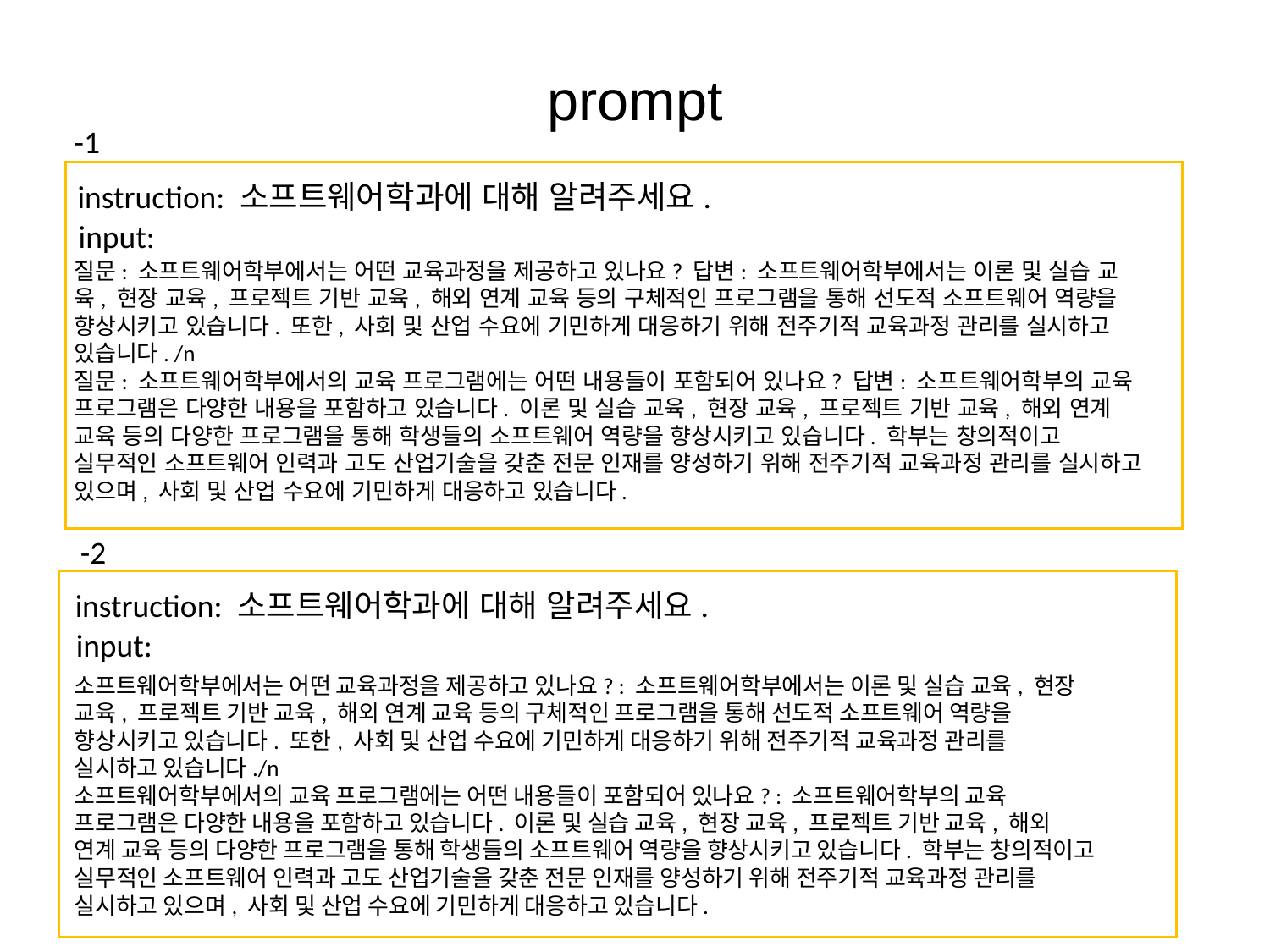

prompt
-1

instruction: 소프트웨어학과에 대해 알려주세요.
input:
질문: 소프트웨어학부에서는 어떤 교육과정을 제공하고 있나요? 답변: 소프트웨어학부에서는 이론 및 실습 교육, 현장 교육, 프로젝트 기반 교육, 해외 연계 교육 등의 구체적인 프로그램을 통해 선도적 소프트웨어 역량을 향상시키고 있습니다. 또한, 사회 및 산업 수요에 기민하게 대응하기 위해 전주기적 교육과정 관리를 실시하고 있습니다. /n
질문: 소프트웨어학부에서의 교육 프로그램에는 어떤 내용들이 포함되어 있나요? 답변: 소프트웨어학부의 교육 프로그램은 다양한 내용을 포함하고 있습니다. 이론 및 실습 교육, 현장 교육, 프로젝트 기반 교육, 해외 연계 교육 등의 다양한 프로그램을 통해 학생들의 소프트웨어 역량을 향상시키고 있습니다. 학부는 창의적이고 실무적인 소프트웨어 인력과 고도 산업기술을 갖춘 전문 인재를 양성하기 위해 전주기적 교육과정 관리를 실시하고 있으며, 사회 및 산업 수요에 기민하게 대응하고 있습니다.
-2

instruction: 소프트웨어학과에 대해 알려주세요.
input:
소프트웨어학부에서는 어떤 교육과정을 제공하고 있나요? : 소프트웨어학부에서는 이론 및 실습 교육, 현장 교육, 프로젝트 기반 교육, 해외 연계 교육 등의 구체적인 프로그램을 통해 선도적 소프트웨어 역량을 향상시키고 있습니다. 또한, 사회 및 산업 수요에 기민하게 대응하기 위해 전주기적 교육과정 관리를 실시하고 있습니다./n
소프트웨어학부에서의 교육 프로그램에는 어떤 내용들이 포함되어 있나요? : 소프트웨어학부의 교육 프로그램은 다양한 내용을 포함하고 있습니다. 이론 및 실습 교육, 현장 교육, 프로젝트 기반 교육, 해외 연계 교육 등의 다양한 프로그램을 통해 학생들의 소프트웨어 역량을 향상시키고 있습니다. 학부는 창의적이고 실무적인 소프트웨어 인력과 고도 산업기술을 갖춘 전문 인재를 양성하기 위해 전주기적 교육과정 관리를 실시하고 있으며, 사회 및 산업 수요에 기민하게 대응하고 있습니다.